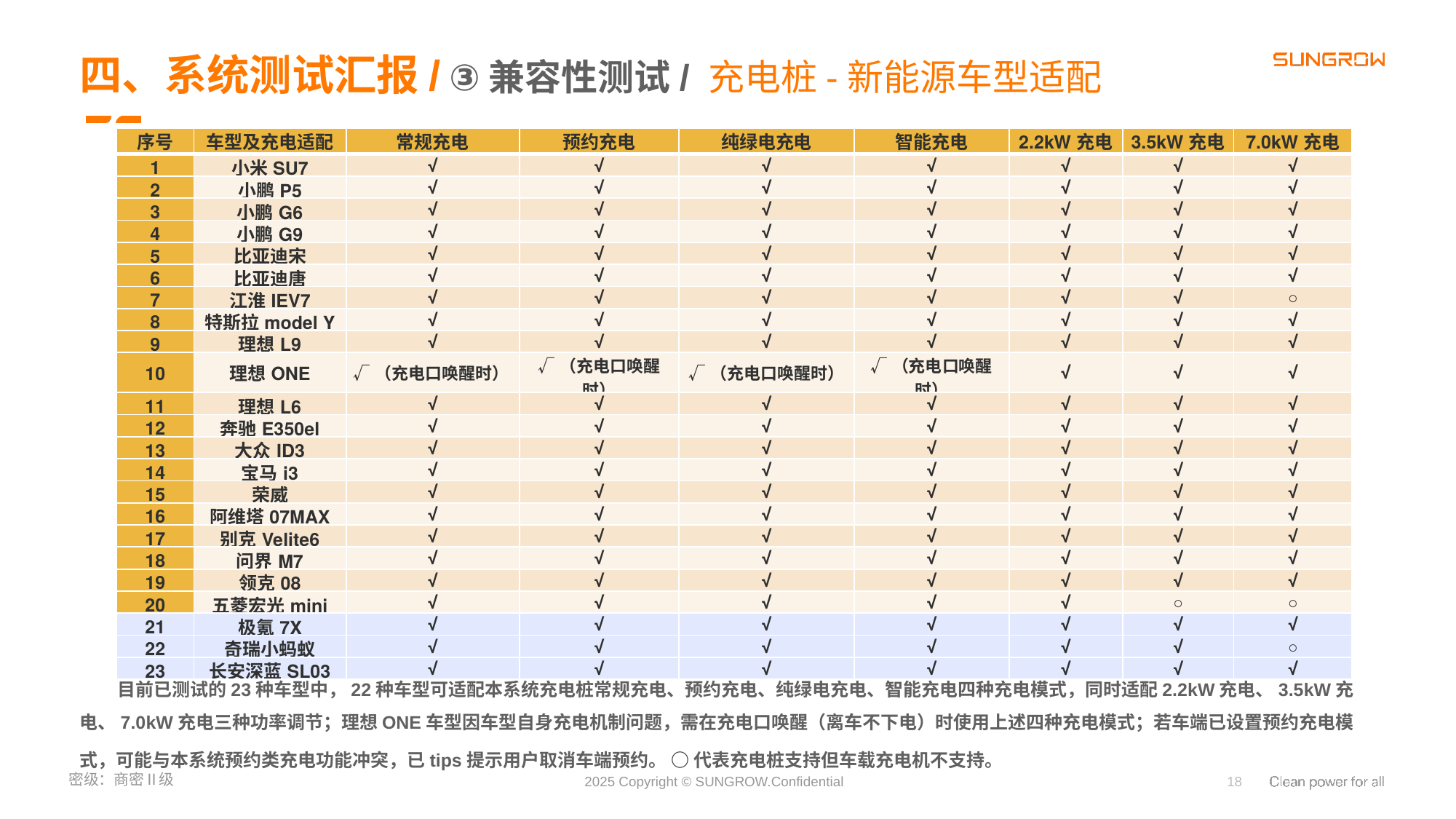

四、系统测试汇报/ ③兼容性测试/ 充电桩-新能源车型适配

| 序号 | 车型及充电适配 | 常规充电 | 预约充电 | 纯绿电充电 | 智能充电 | 2.2kW充电 | 3.5kW充电 | 7.0kW充电 |
| --- | --- | --- | --- | --- | --- | --- | --- | --- |
| 1 | 小米SU7 | √ | √ | √ | √ | √ | √ | √ |
| 2 | 小鹏P5 | √ | √ | √ | √ | √ | √ | √ |
| 3 | 小鹏G6 | √ | √ | √ | √ | √ | √ | √ |
| 4 | 小鹏G9 | √ | √ | √ | √ | √ | √ | √ |
| 5 | 比亚迪宋 | √ | √ | √ | √ | √ | √ | √ |
| 6 | 比亚迪唐 | √ | √ | √ | √ | √ | √ | √ |
| 7 | 江淮IEV7 | √ | √ | √ | √ | √ | √ | ○ |
| 8 | 特斯拉model Y | √ | √ | √ | √ | √ | √ | √ |
| 9 | 理想L9 | √ | √ | √ | √ | √ | √ | √ |
| 10 | 理想ONE | √（充电口唤醒时） | √（充电口唤醒时） | √（充电口唤醒时） | √（充电口唤醒时） | √ | √ | √ |
| 11 | 理想L6 | √ | √ | √ | √ | √ | √ | √ |
| 12 | 奔驰E350el | √ | √ | √ | √ | √ | √ | √ |
| 13 | 大众ID3 | √ | √ | √ | √ | √ | √ | √ |
| 14 | 宝马i3 | √ | √ | √ | √ | √ | √ | √ |
| 15 | 荣威 | √ | √ | √ | √ | √ | √ | √ |
| 16 | 阿维塔07MAX | √ | √ | √ | √ | √ | √ | √ |
| 17 | 别克Velite6 | √ | √ | √ | √ | √ | √ | √ |
| 18 | 问界M7 | √ | √ | √ | √ | √ | √ | √ |
| 19 | 领克08 | √ | √ | √ | √ | √ | √ | √ |
| 20 | 五菱宏光mini | √ | √ | √ | √ | √ | ○ | ○ |
| 21 | 极氪7X | √ | √ | √ | √ | √ | √ | √ |
| 22 | 奇瑞小蚂蚁 | √ | √ | √ | √ | √ | √ | ○ |
| 23 | 长安深蓝SL03 | √ | √ | √ | √ | √ | √ | √ |
        目前已测试的23种车型中，22种车型可适配本系统充电桩常规充电、预约充电、纯绿电充电、智能充电四种充电模式，同时适配2.2kW充电、3.5kW充电、7.0kW充电三种功率调节；理想ONE车型因车型自身充电机制问题，需在充电口唤醒（离车不下电）时使用上述四种充电模式；若车端已设置预约充电模式，可能与本系统预约类充电功能冲突，已tips提示用户取消车端预约。 ○ 代表充电桩支持但车载充电机不支持。
18